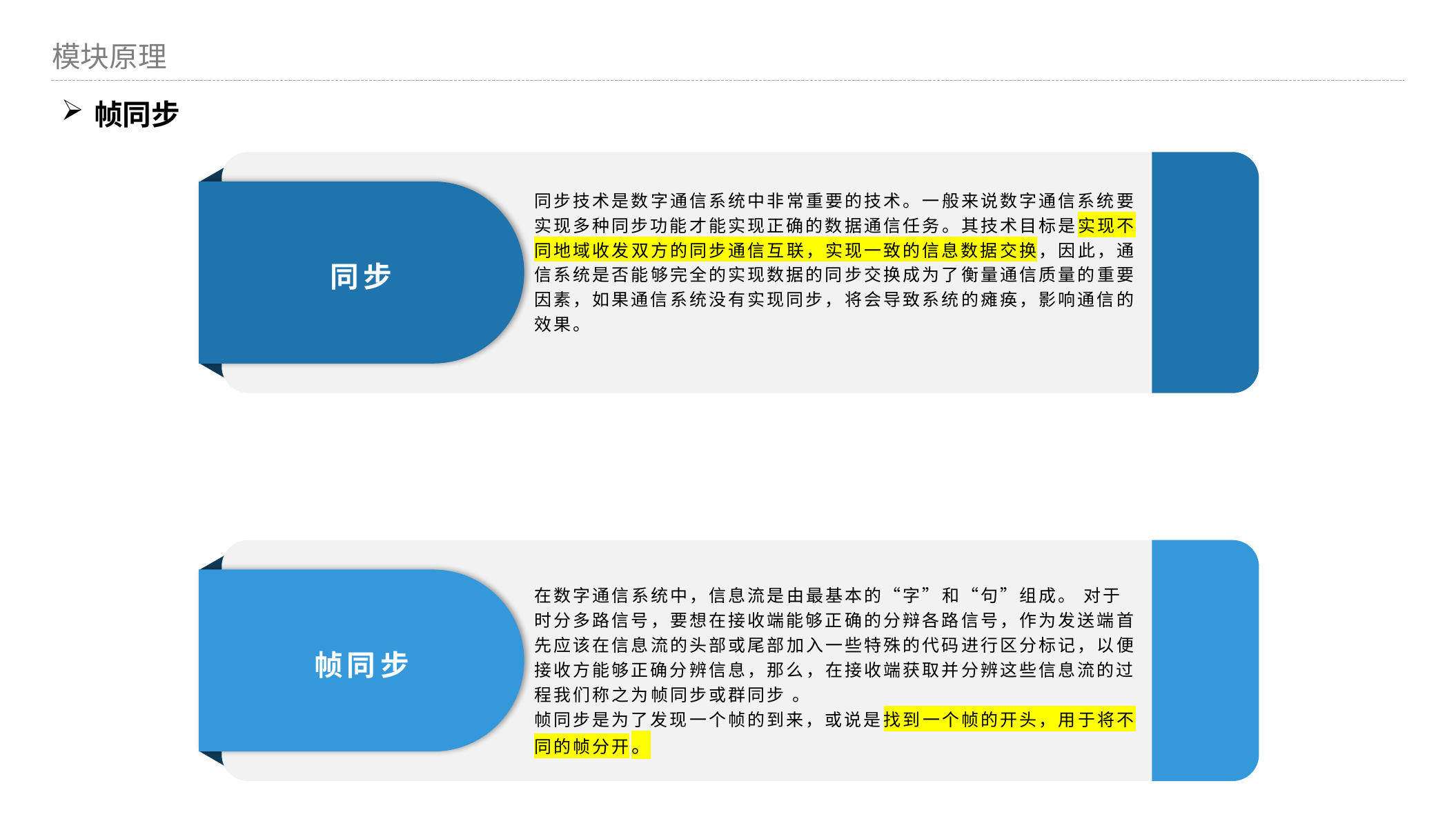

模块原理
帧同步

同步技术是数字通信系统中非常重要的技术。一般来说数字通信系统要实现多种同步功能才能实现正确的数据通信任务。其技术目标是实现不同地域收发双方的同步通信互联，实现一致的信息数据交换，因此，通信系统是否能够完全的实现数据的同步交换成为了衡量通信质量的重要因素，如果通信系统没有实现同步，将会导致系统的瘫痪，影响通信的效果。

同步

在数字通信系统中，信息流是由最基本的“字”和“句”组成。 对于时分多路信号，要想在接收端能够正确的分辩各路信号，作为发送端首先应该在信息流的头部或尾部加入一些特殊的代码进行区分标记，以便接收方能够正确分辨信息，那么，在接收端获取并分辨这些信息流的过程我们称之为帧同步或群同步 。
帧同步是为了发现一个帧的到来，或说是找到一个帧的开头，用于将不同的帧分开。

帧同步